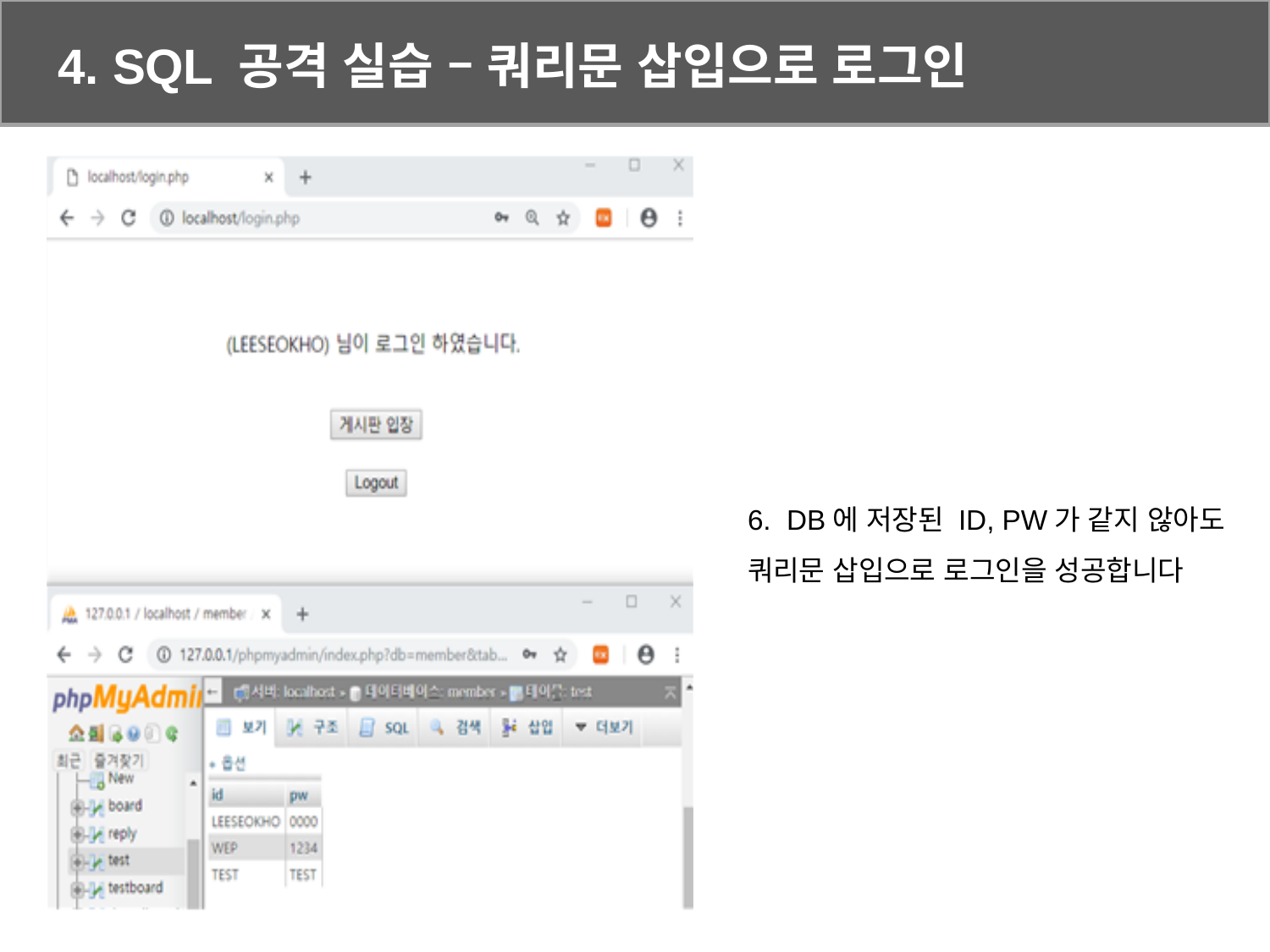

4. SQL 공격 실습 – 쿼리문 삽입으로 로그인
6.  DB에 저장된 ID, PW가 같지 않아도 쿼리문 삽입으로 로그인을 성공합니다